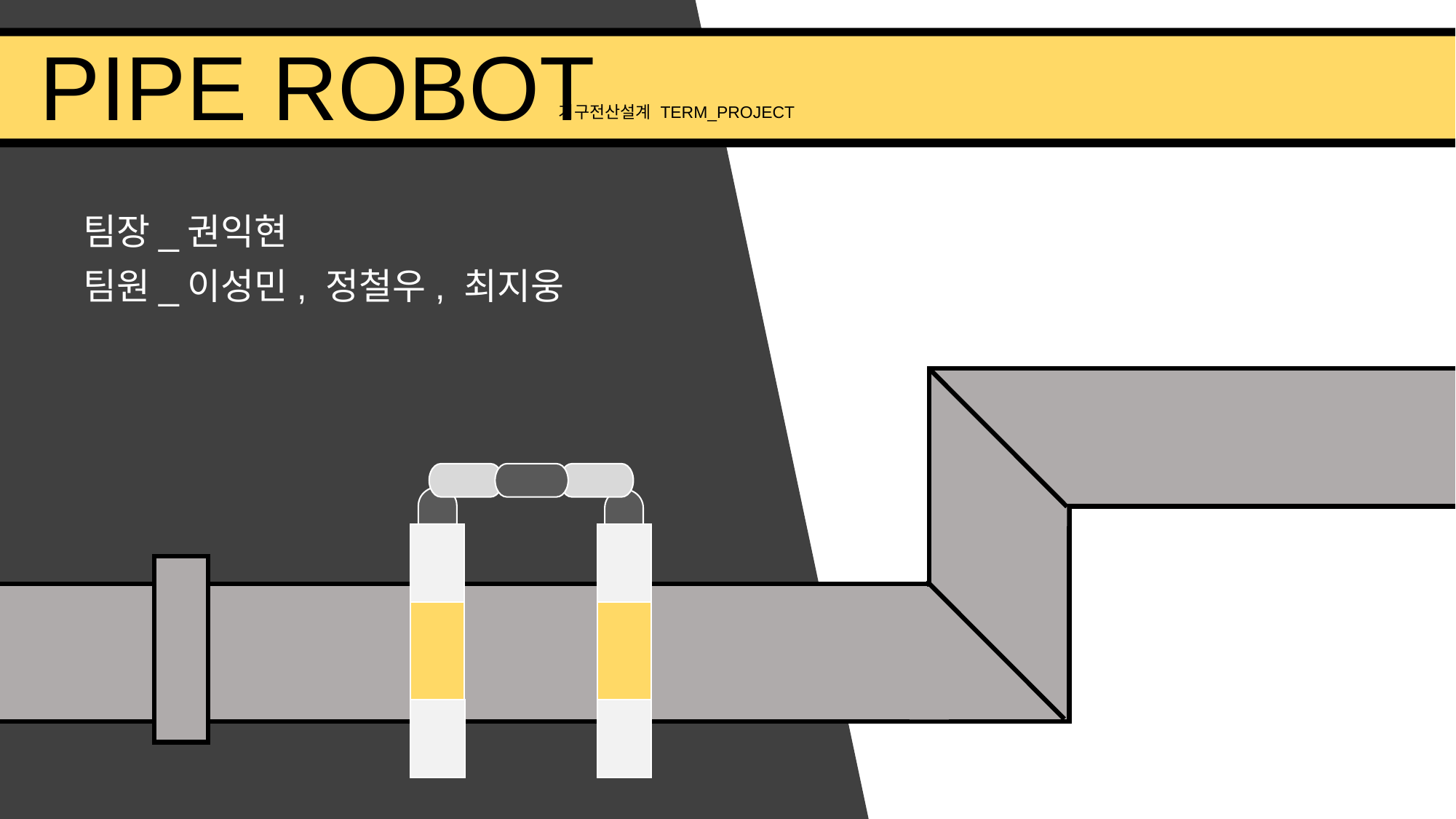

# PIPE ROBOT

기구전산설계 TERM_PROJECT
팀장_권익현
팀원_이성민, 정철우, 최지웅